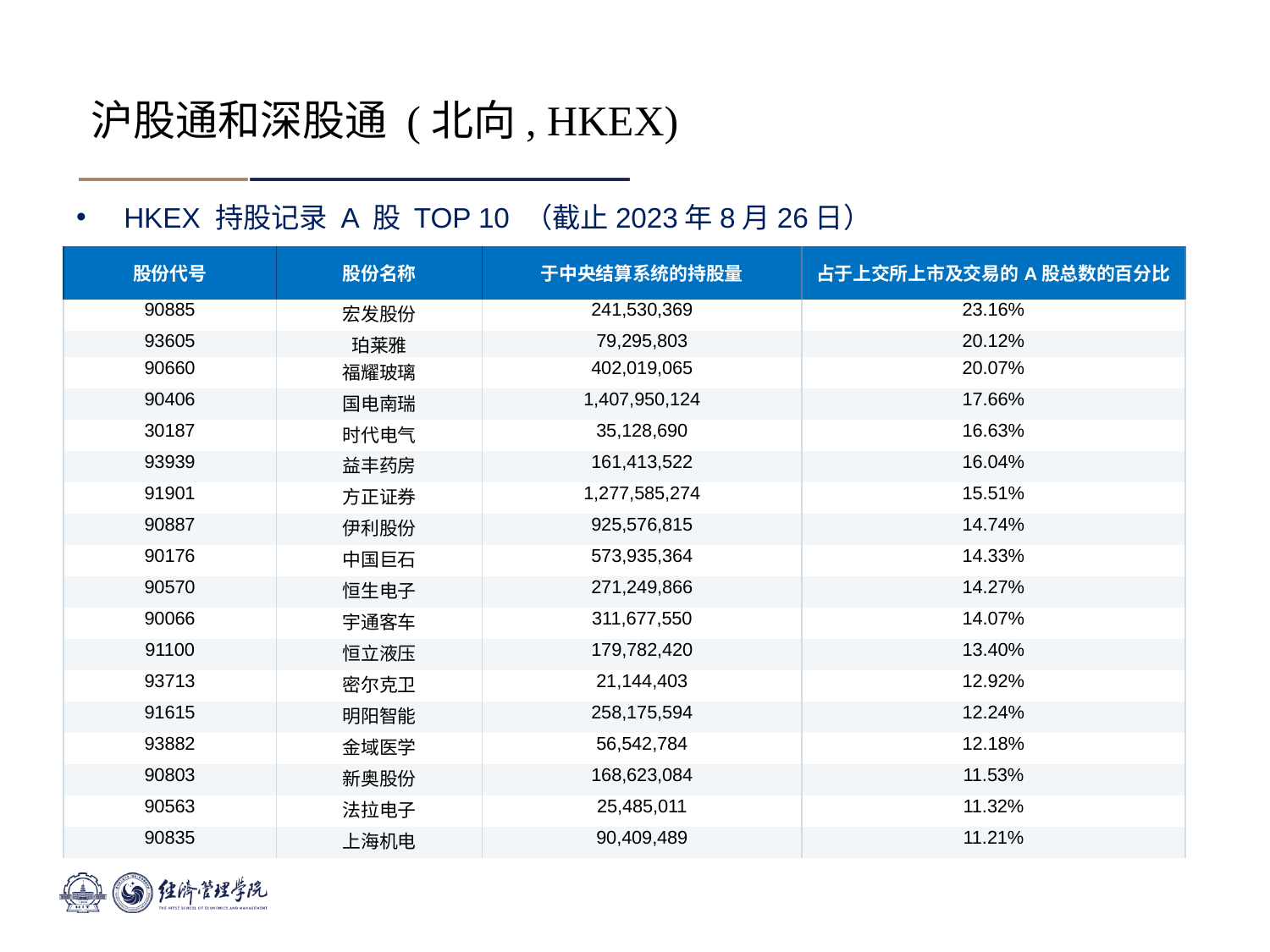

沪股通和深股通 (北向, HKEX)
HKEX 持股记录 A 股 TOP 10 （截止2023年8月26日）
| 股份代号 | 股份名称 | 于中央结算系统的持股量 | 占于上交所上市及交易的A股总数的百分比 |
| --- | --- | --- | --- |
| 90885 | 宏发股份 | 241,530,369 | 23.16% |
| 93605 | 珀莱雅 | 79,295,803 | 20.12% |
| 90660 | 福耀玻璃 | 402,019,065 | 20.07% |
| 90406 | 国电南瑞 | 1,407,950,124 | 17.66% |
| 30187 | 时代电气 | 35,128,690 | 16.63% |
| 93939 | 益丰药房 | 161,413,522 | 16.04% |
| 91901 | 方正证券 | 1,277,585,274 | 15.51% |
| 90887 | 伊利股份 | 925,576,815 | 14.74% |
| 90176 | 中国巨石 | 573,935,364 | 14.33% |
| 90570 | 恒生电子 | 271,249,866 | 14.27% |
| 90066 | 宇通客车 | 311,677,550 | 14.07% |
| 91100 | 恒立液压 | 179,782,420 | 13.40% |
| 93713 | 密尔克卫 | 21,144,403 | 12.92% |
| 91615 | 明阳智能 | 258,175,594 | 12.24% |
| 93882 | 金域医学 | 56,542,784 | 12.18% |
| 90803 | 新奥股份 | 168,623,084 | 11.53% |
| 90563 | 法拉电子 | 25,485,011 | 11.32% |
| 90835 | 上海机电 | 90,409,489 | 11.21% |